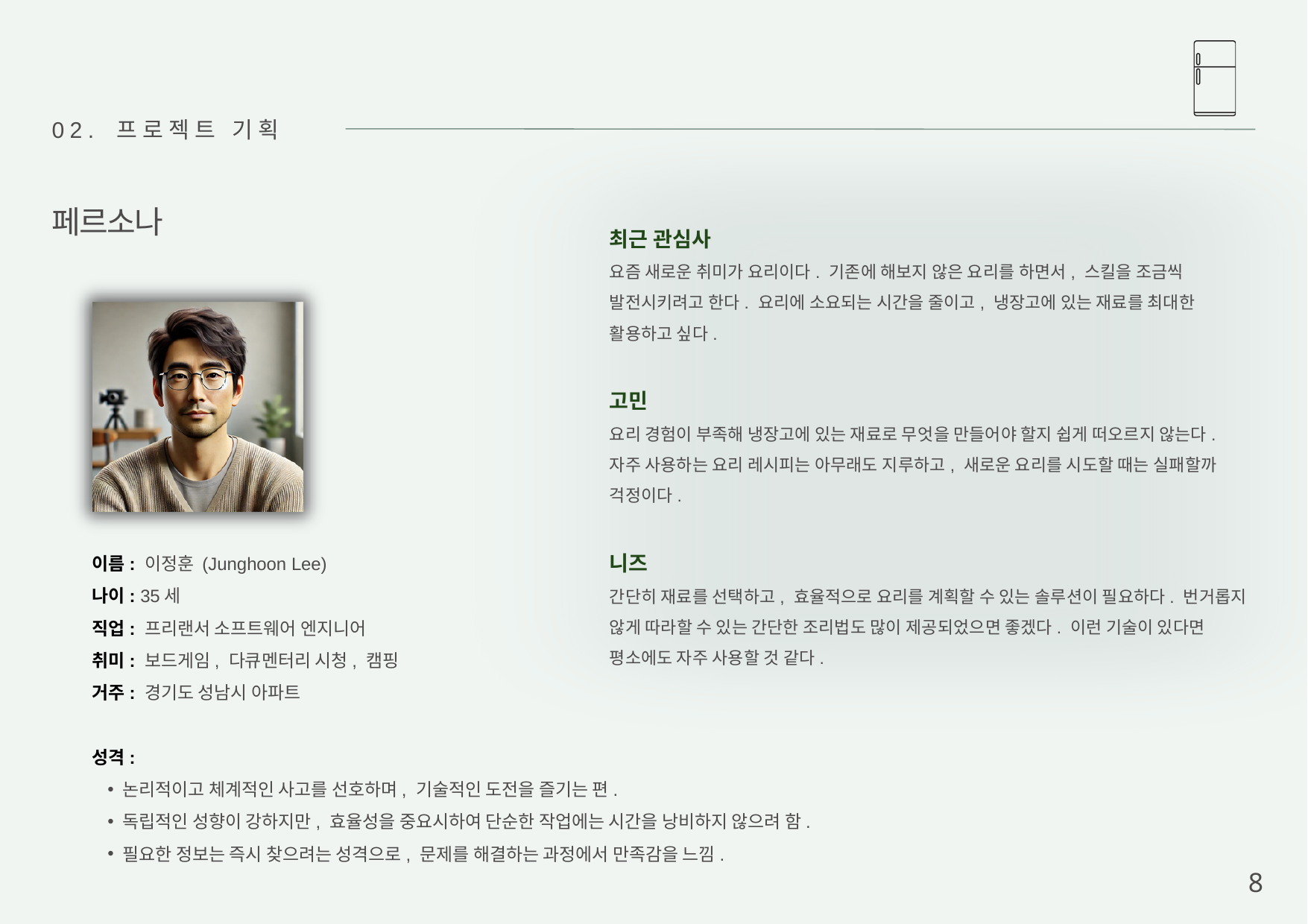

02. 프로젝트 기획

최근 관심사
요즘 새로운 취미가 요리이다. 기존에 해보지 않은 요리를 하면서, 스킬을 조금씩 발전시키려고 한다. 요리에 소요되는 시간을 줄이고, 냉장고에 있는 재료를 최대한 활용하고 싶다.

고민
요리 경험이 부족해 냉장고에 있는 재료로 무엇을 만들어야 할지 쉽게 떠오르지 않는다.
자주 사용하는 요리 레시피는 아무래도 지루하고, 새로운 요리를 시도할 때는 실패할까
걱정이다.

니즈
간단히 재료를 선택하고, 효율적으로 요리를 계획할 수 있는 솔루션이 필요하다. 번거롭지 않게 따라할 수 있는 간단한 조리법도 많이 제공되었으면 좋겠다. 이런 기술이 있다면 평소에도 자주 사용할 것 같다.
페르소나

이름: 이정훈 (Junghoon Lee)
나이: 35세
직업: 프리랜서 소프트웨어 엔지니어
취미: 보드게임, 다큐멘터리 시청, 캠핑
거주: 경기도 성남시 아파트

성격:
논리적이고 체계적인 사고를 선호하며, 기술적인 도전을 즐기는 편.
독립적인 성향이 강하지만, 효율성을 중요시하여 단순한 작업에는 시간을 낭비하지 않으려 함.
필요한 정보는 즉시 찾으려는 성격으로, 문제를 해결하는 과정에서 만족감을 느낌.
8